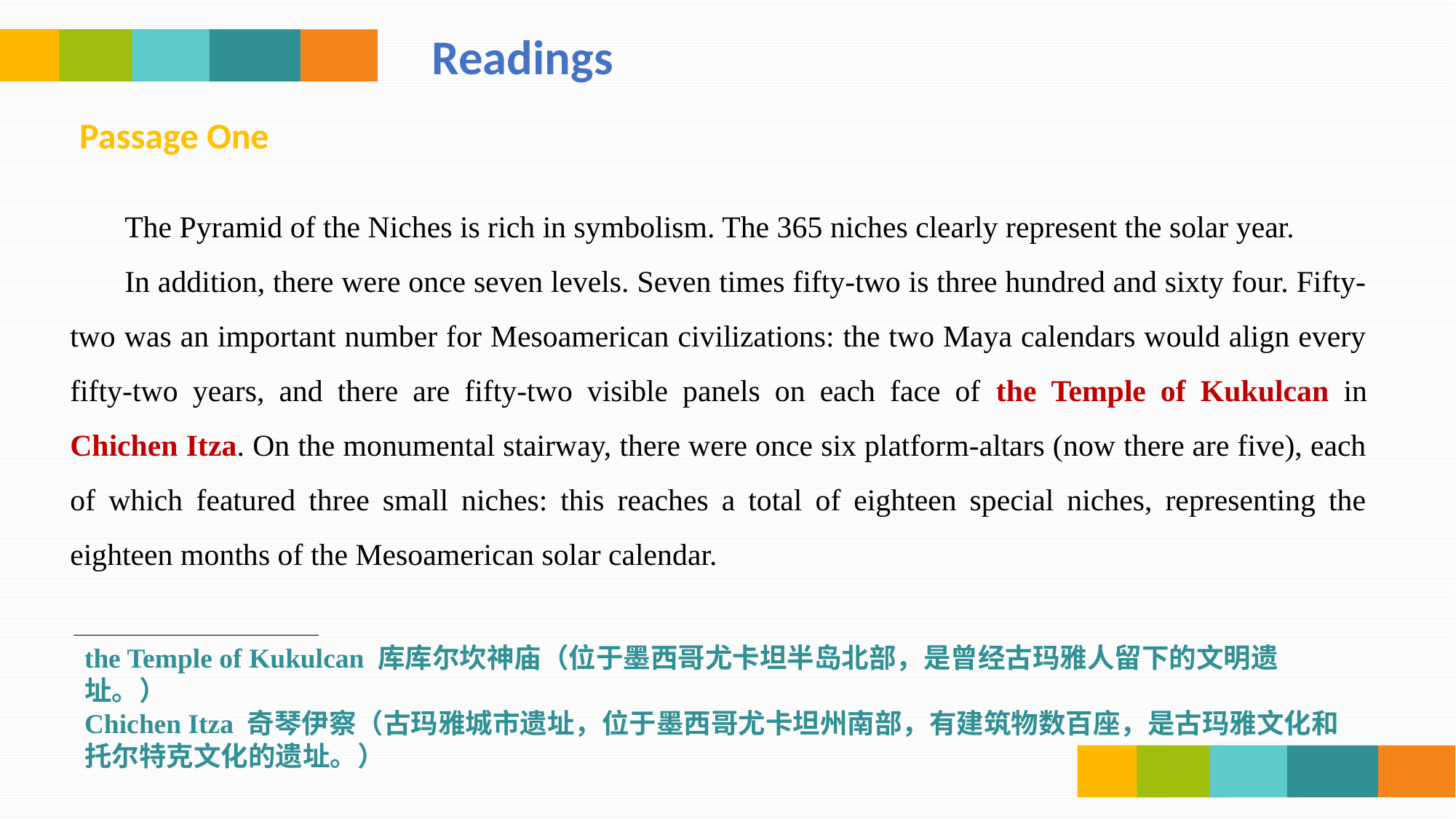

Readings

Passage One
The Pyramid of the Niches is rich in symbolism. The 365 niches clearly represent the solar year.
In addition, there were once seven levels. Seven times fifty-two is three hundred and sixty four. Fifty-two was an important number for Mesoamerican civilizations: the two Maya calendars would align every fifty-two years, and there are fifty-two visible panels on each face of the Temple of Kukulcan in Chichen Itza. On the monumental stairway, there were once six platform-altars (now there are five), each of which featured three small niches: this reaches a total of eighteen special niches, representing the eighteen months of the Mesoamerican solar calendar.
the Temple of Kukulcan 库库尔坎神庙（位于墨西哥尤卡坦半岛北部，是曾经古玛雅人留下的文明遗址。）
Chichen Itza 奇琴伊察（古玛雅城市遗址，位于墨西哥尤卡坦州南部，有建筑物数百座，是古玛雅文化和托尔特克文化的遗址。）